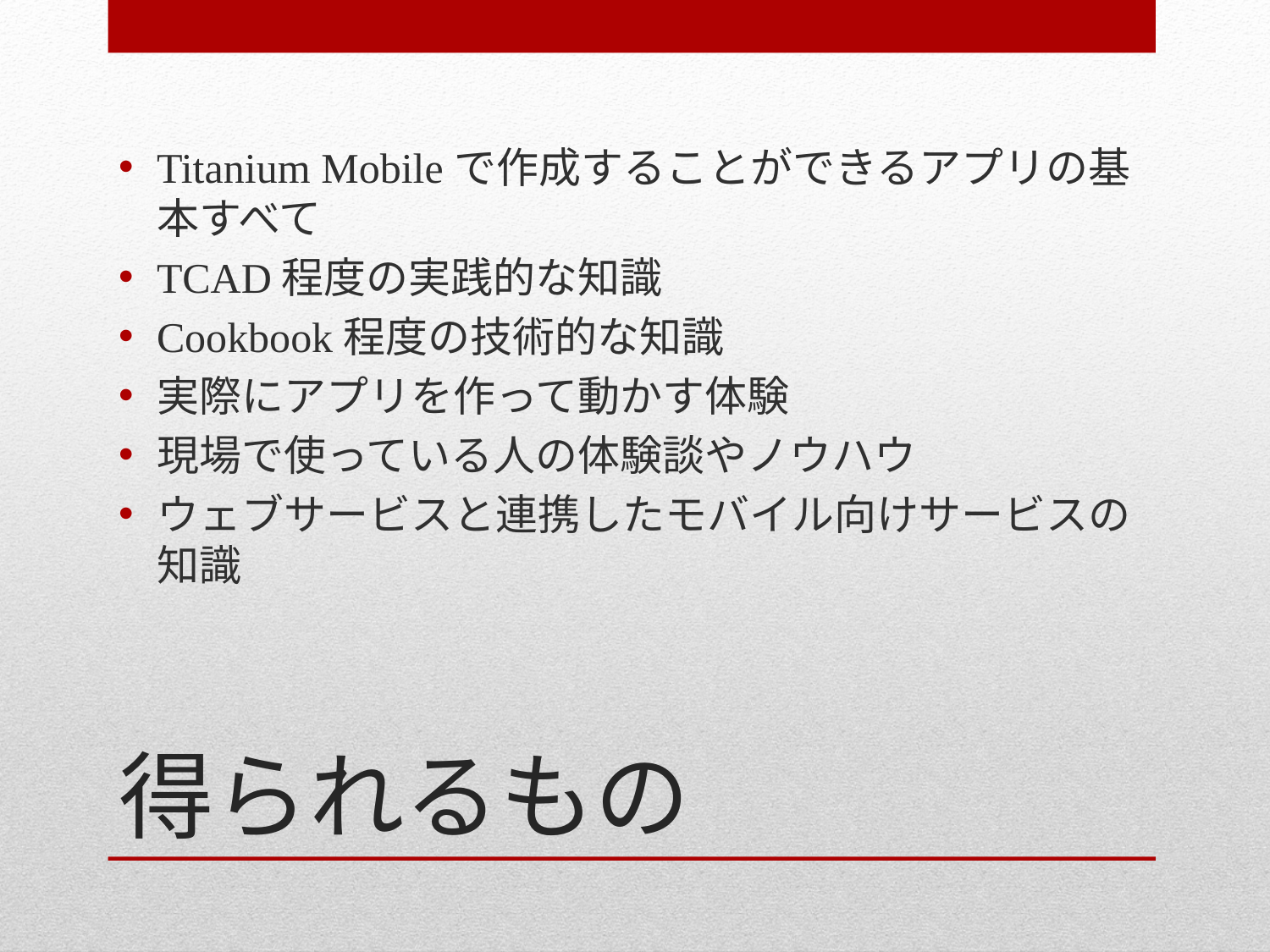

Titanium Mobileで作成することができるアプリの基本すべて
TCAD程度の実践的な知識
Cookbook程度の技術的な知識
実際にアプリを作って動かす体験
現場で使っている人の体験談やノウハウ
ウェブサービスと連携したモバイル向けサービスの知識
# 得られるもの